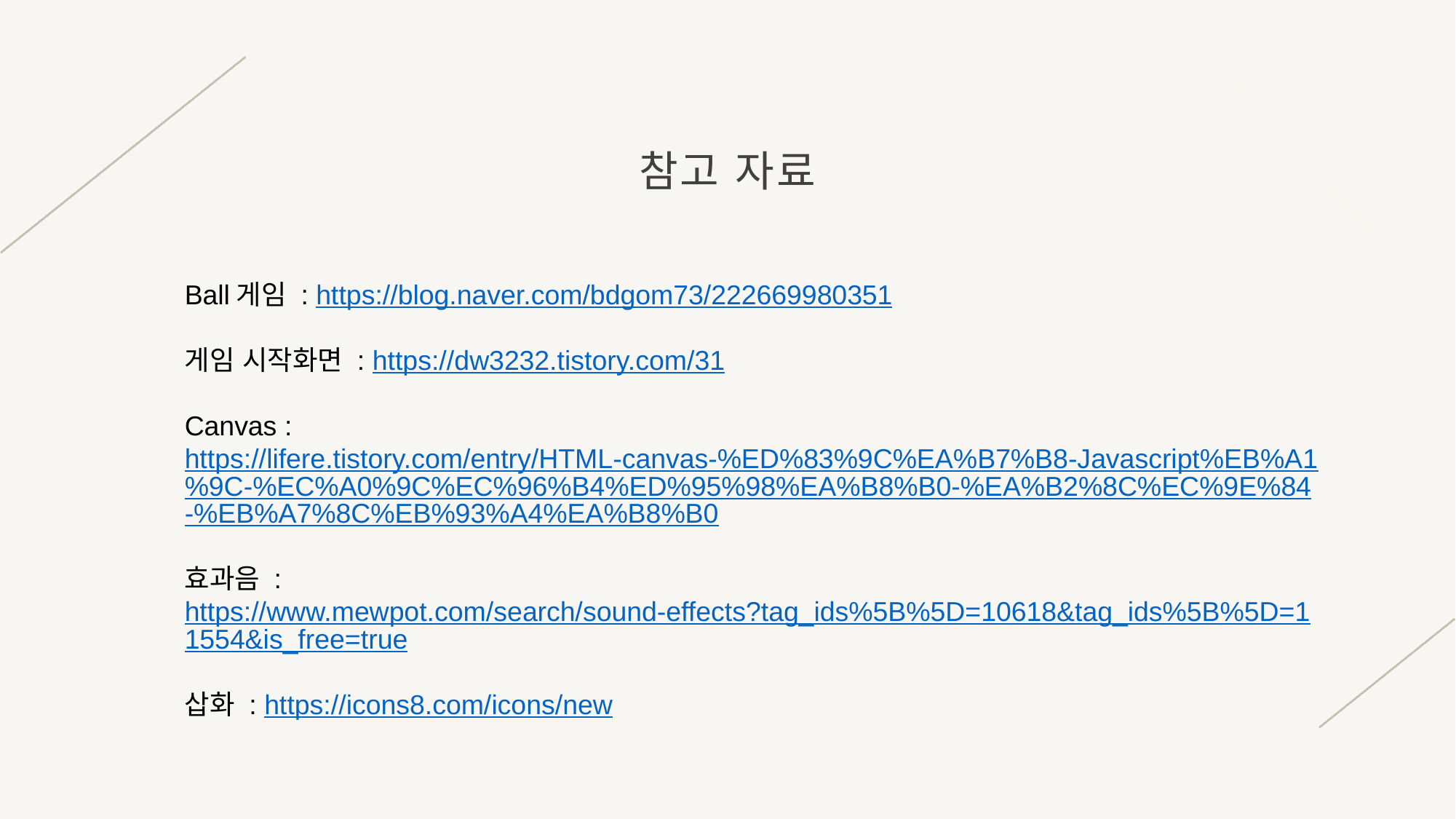

# 참고 자료
Ball게임 : https://blog.naver.com/bdgom73/222669980351

게임 시작화면 : https://dw3232.tistory.com/31

Canvas : https://lifere.tistory.com/entry/HTML-canvas-%ED%83%9C%EA%B7%B8-Javascript%EB%A1%9C-%EC%A0%9C%EC%96%B4%ED%95%98%EA%B8%B0-%EA%B2%8C%EC%9E%84-%EB%A7%8C%EB%93%A4%EA%B8%B0

효과음 : https://www.mewpot.com/search/sound-effects?tag_ids%5B%5D=10618&tag_ids%5B%5D=11554&is_free=true

삽화 : https://icons8.com/icons/new